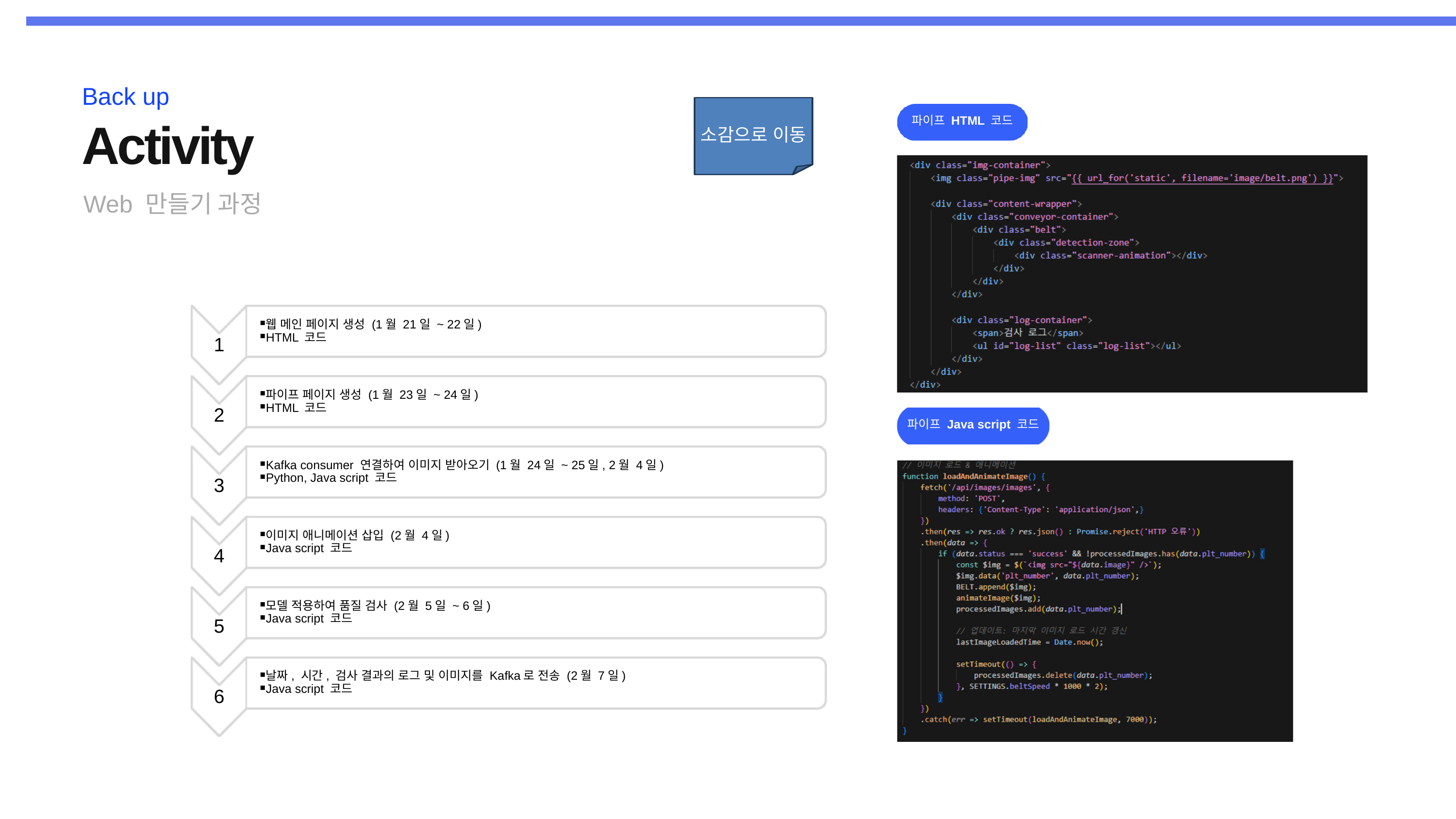

Back up

소감으로 이동

파이프 HTML 코드

Activity

Web 만들기 과정

웹 메인 페이지 생성 (1월 21일 ~ 22일)
HTML 코드

1

파이프 페이지 생성 (1월 23일 ~ 24일)
HTML 코드

2

파이프 Java script 코드

Kafka consumer 연결하여 이미지 받아오기 (1월 24일 ~ 25일, 2월 4일)
Python, Java script 코드

3

이미지 애니메이션 삽입 (2월 4일)
Java script 코드

4

모델 적용하여 품질 검사 (2월 5일 ~ 6일)
Java script 코드

5

날짜, 시간, 검사 결과의 로그 및 이미지를 Kafka로 전송 (2월 7일)
Java script 코드

6